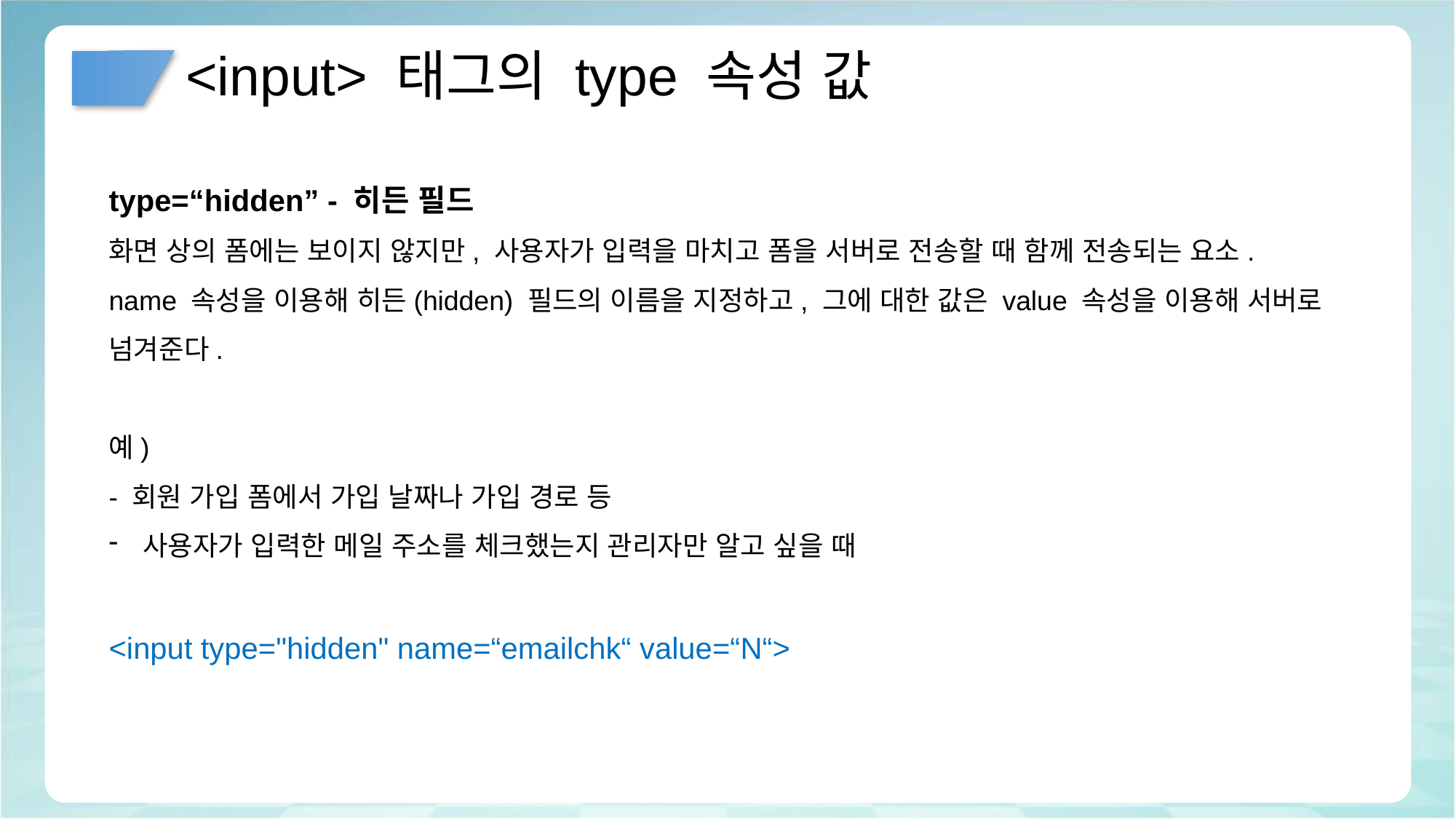

# <input> 태그의 type 속성 값
type=“hidden” - 히든 필드
화면 상의 폼에는 보이지 않지만, 사용자가 입력을 마치고 폼을 서버로 전송할 때 함께 전송되는 요소.
name 속성을 이용해 히든(hidden) 필드의 이름을 지정하고, 그에 대한 값은 value 속성을 이용해 서버로 넘겨준다.

예)
- 회원 가입 폼에서 가입 날짜나 가입 경로 등
사용자가 입력한 메일 주소를 체크했는지 관리자만 알고 싶을 때

<input type="hidden" name=“emailchk“ value=“N“>